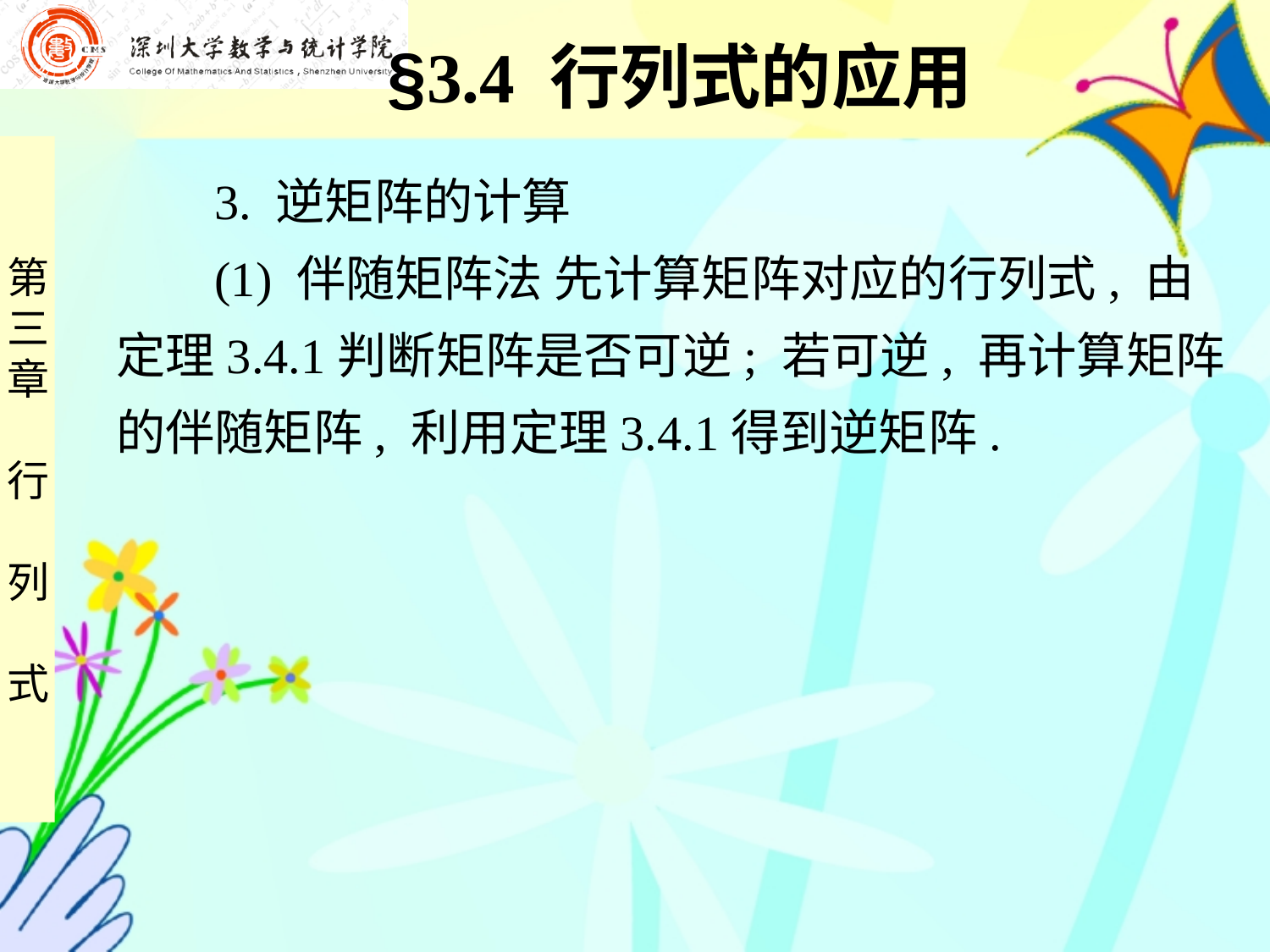

§3.4 行列式的应用
        3. 逆矩阵的计算
        (1) 伴随矩阵法 先计算矩阵对应的行列式, 由
定理3.4.1判断矩阵是否可逆; 若可逆, 再计算矩阵
的伴随矩阵, 利用定理3.4.1得到逆矩阵.